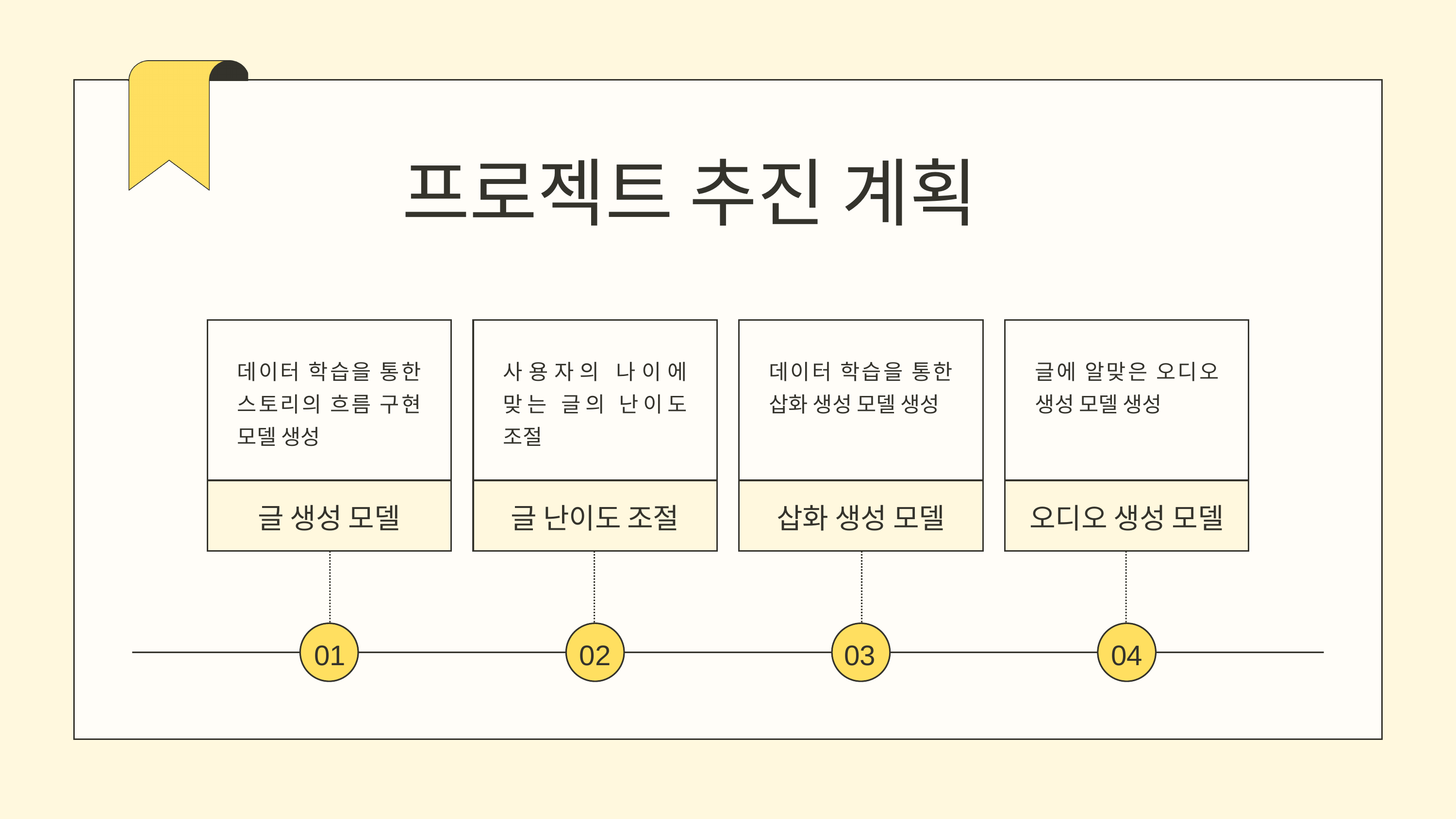

프로젝트 추진 계획

데이터 학습을 통한 스토리의 흐름 구현 모델 생성
사용자의 나이에 맞는 글의 난이도 조절
데이터 학습을 통한 삽화 생성 모델 생성
글에 알맞은 오디오 생성 모델 생성

글 생성 모델
글 난이도 조절
삽화 생성 모델
오디오 생성 모델

01
02
03
04